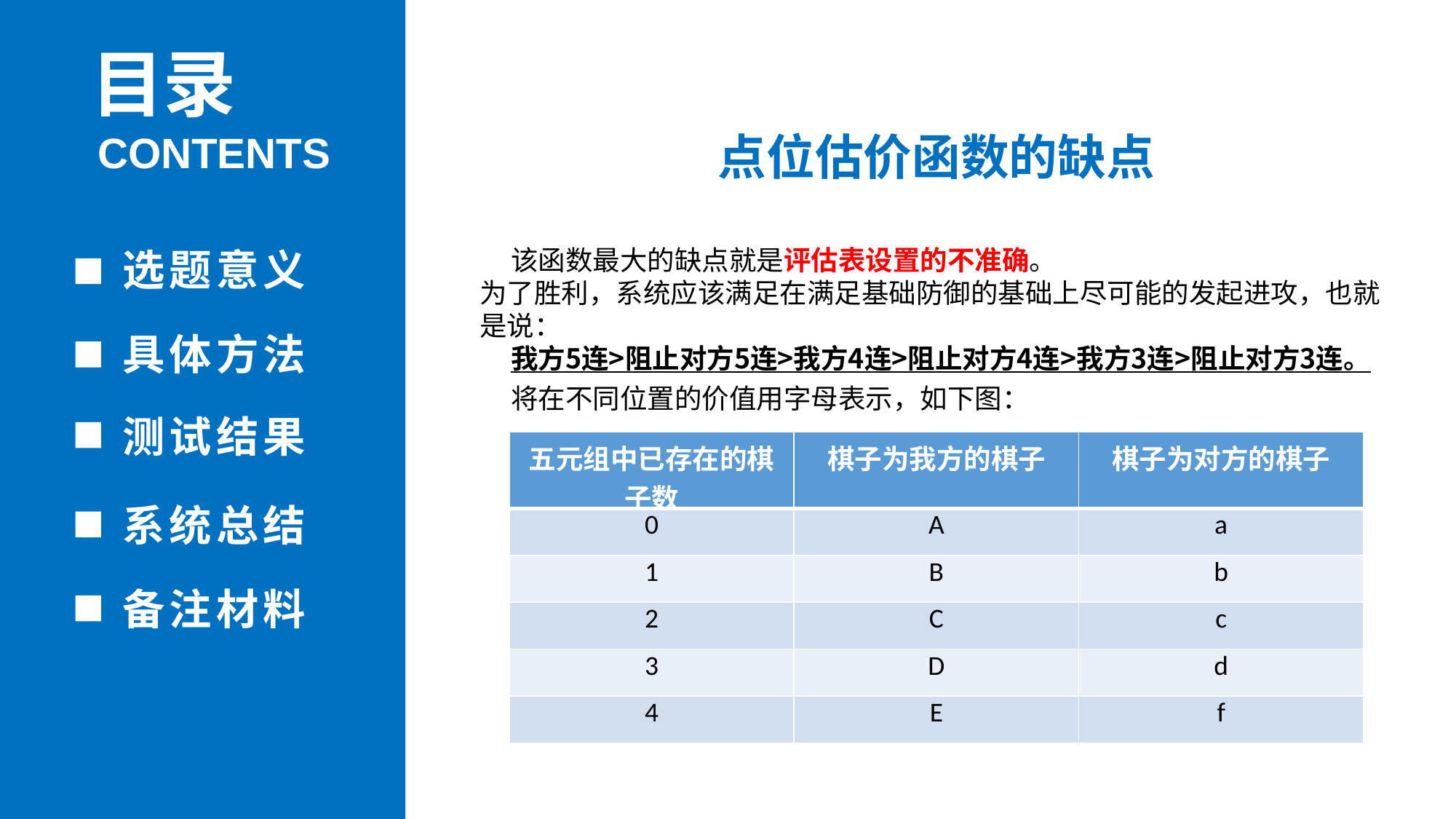

目录
CONTENTS
点位估价函数的缺点
选题意义

    该函数最大的缺点就是评估表设置的不准确。
为了胜利，系统应该满足在满足基础防御的基础上尽可能的发起进攻，也就是说：
    我方5连>阻止对方5连>我方4连>阻止对方4连>我方3连>阻止对方3连。
    将在不同位置的价值用字母表示，如下图：
具体方法

测试结果

| 五元组中已存在的棋子数 | 棋子为我方的棋子 | 棋子为对方的棋子 |
| --- | --- | --- |
| 0 | A | a |
| 1 | B | b |
| 2 | C | c |
| 3 | D | d |
| 4 | E | f |
系统总结

备注材料